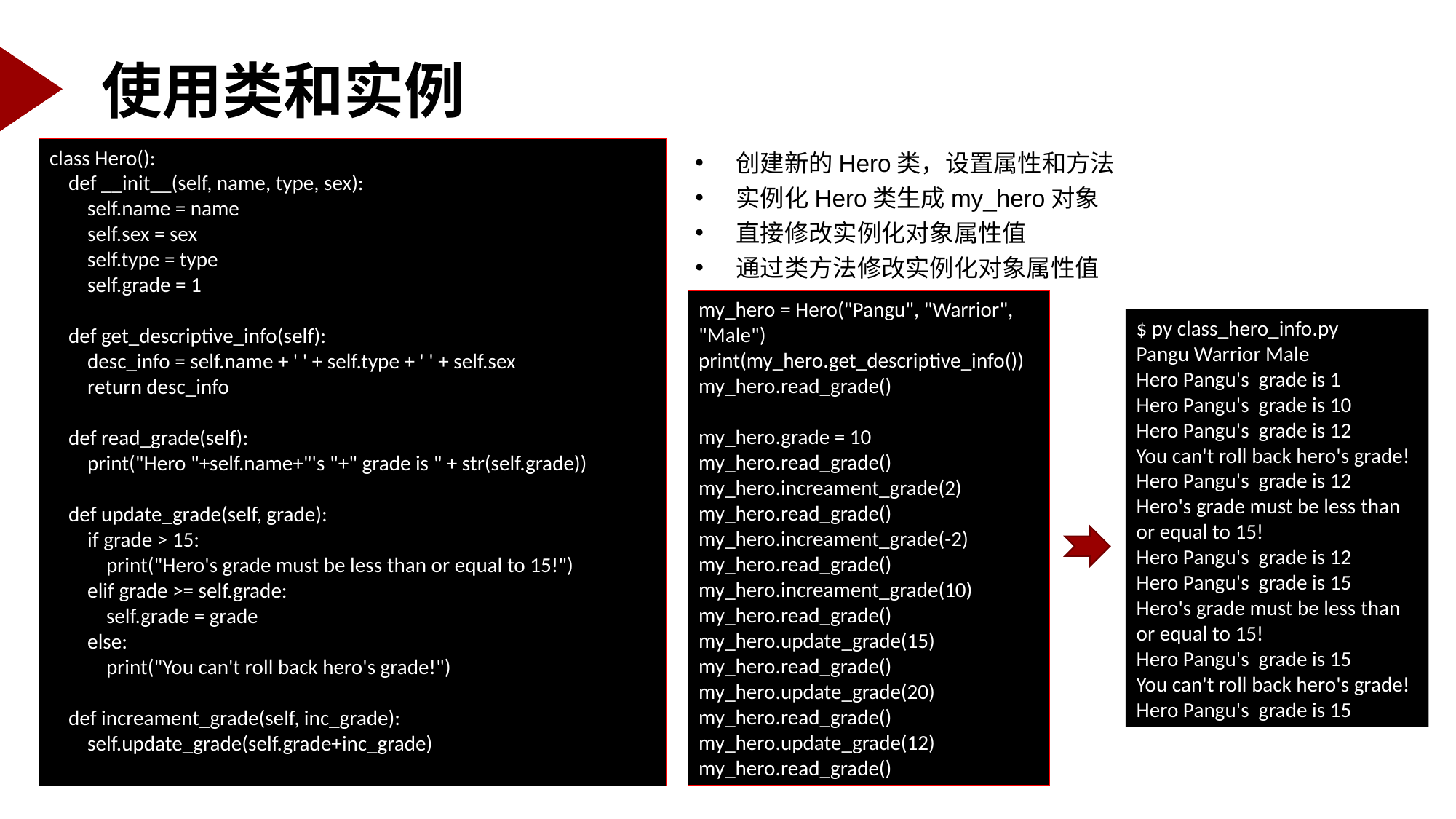

使用类和实例

class Hero():
    def __init__(self, name, type, sex):
        self.name = name
        self.sex = sex
        self.type = type
        self.grade = 1

    def get_descriptive_info(self):
        desc_info = self.name + ' ' + self.type + ' ' + self.sex
        return desc_info

    def read_grade(self):
        print("Hero "+self.name+"'s "+" grade is " + str(self.grade))

    def update_grade(self, grade):
        if grade > 15:
            print("Hero's grade must be less than or equal to 15!")
        elif grade >= self.grade:
            self.grade = grade
        else:
            print("You can't roll back hero's grade!")

    def increament_grade(self, inc_grade):
        self.update_grade(self.grade+inc_grade)

创建新的Hero类，设置属性和方法
实例化Hero类生成my_hero对象
直接修改实例化对象属性值
通过类方法修改实例化对象属性值
my_hero = Hero("Pangu", "Warrior", "Male")
print(my_hero.get_descriptive_info())
my_hero.read_grade()

my_hero.grade = 10
my_hero.read_grade()
my_hero.increament_grade(2)
my_hero.read_grade()
my_hero.increament_grade(-2)
my_hero.read_grade()
my_hero.increament_grade(10)
my_hero.read_grade()
my_hero.update_grade(15)
my_hero.read_grade()
my_hero.update_grade(20)
my_hero.read_grade()
my_hero.update_grade(12)
my_hero.read_grade()
$ py class_hero_info.py
Pangu Warrior Male
Hero Pangu's  grade is 1
Hero Pangu's  grade is 10
Hero Pangu's  grade is 12
You can't roll back hero's grade!
Hero Pangu's  grade is 12
Hero's grade must be less than or equal to 15!
Hero Pangu's  grade is 12
Hero Pangu's  grade is 15
Hero's grade must be less than or equal to 15!
Hero Pangu's  grade is 15
You can't roll back hero's grade!
Hero Pangu's  grade is 15